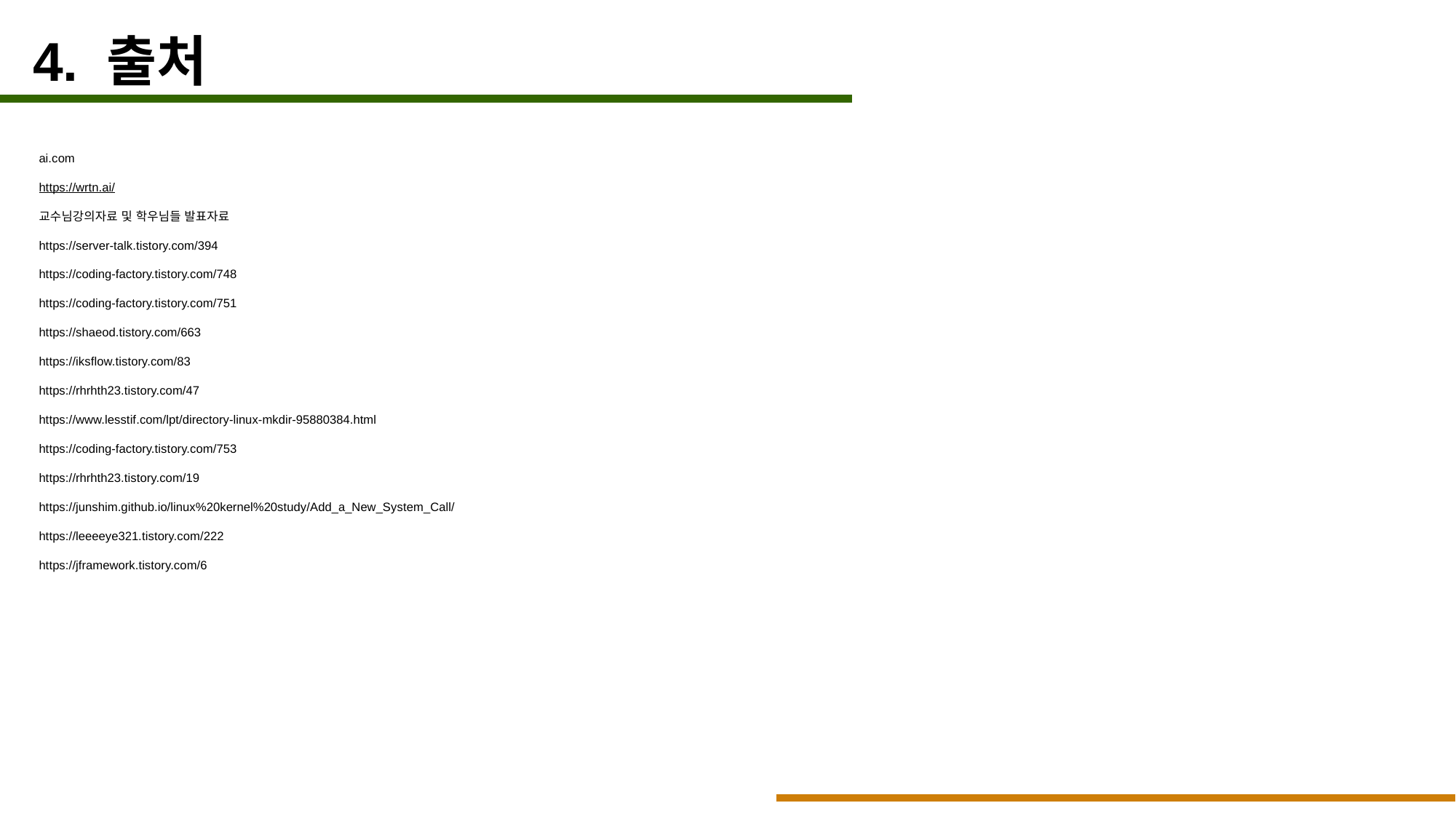

4. 출처
ai.com

https://wrtn.ai/

교수님강의자료 및 학우님들 발표자료

https://server-talk.tistory.com/394

https://coding-factory.tistory.com/748

https://coding-factory.tistory.com/751

https://shaeod.tistory.com/663

https://iksflow.tistory.com/83

https://rhrhth23.tistory.com/47

https://www.lesstif.com/lpt/directory-linux-mkdir-95880384.html

https://coding-factory.tistory.com/753

https://rhrhth23.tistory.com/19

https://junshim.github.io/linux%20kernel%20study/Add_a_New_System_Call/

https://leeeeye321.tistory.com/222

https://jframework.tistory.com/6